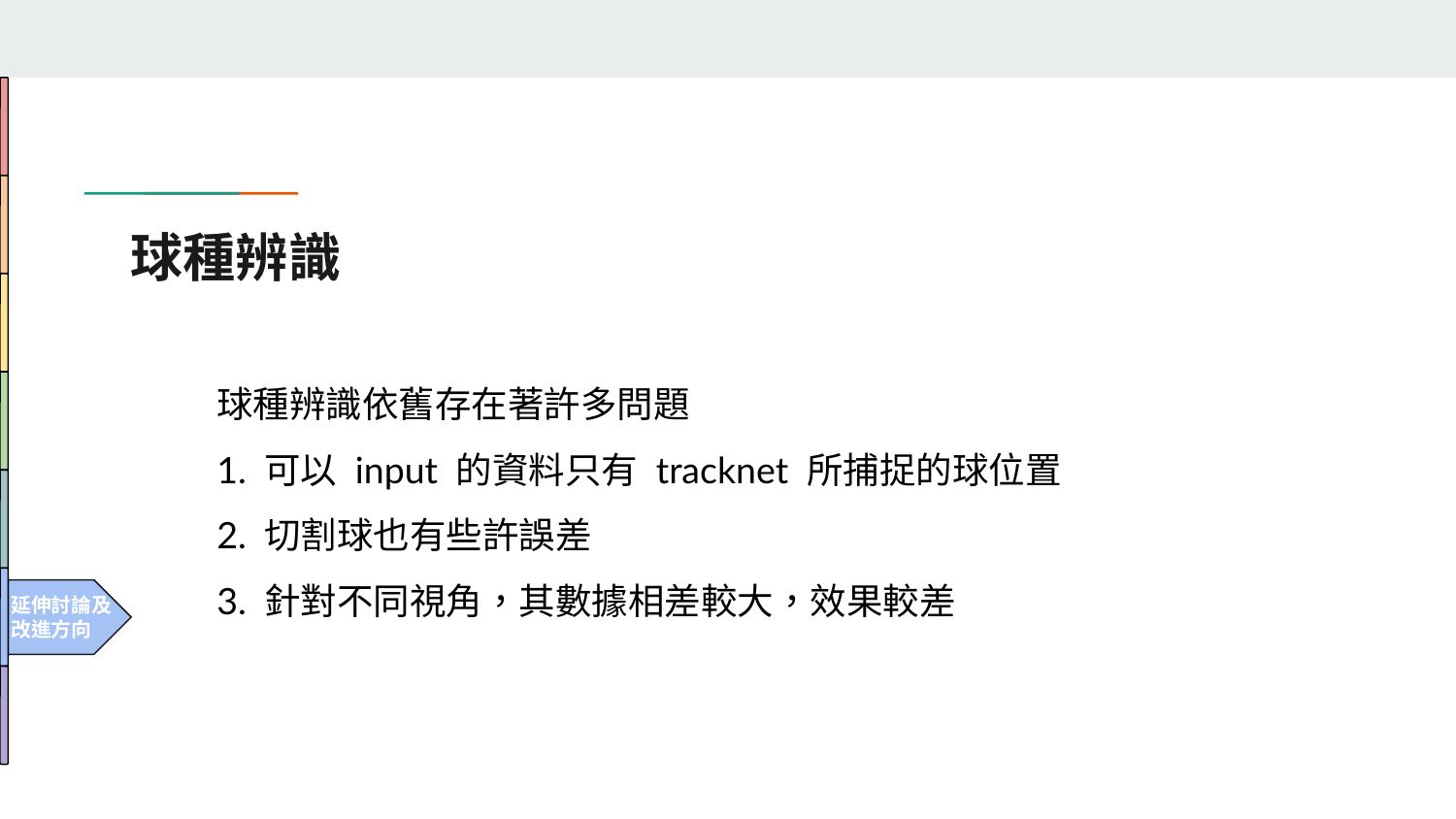

# 球種辨識

球種辨識依舊存在著許多問題
1. 可以 input 的資料只有 tracknet 所捕捉的球位置
2. 切割球也有些許誤差
3. 針對不同視角，其數據相差較大，效果較差

延伸討論及改進方向